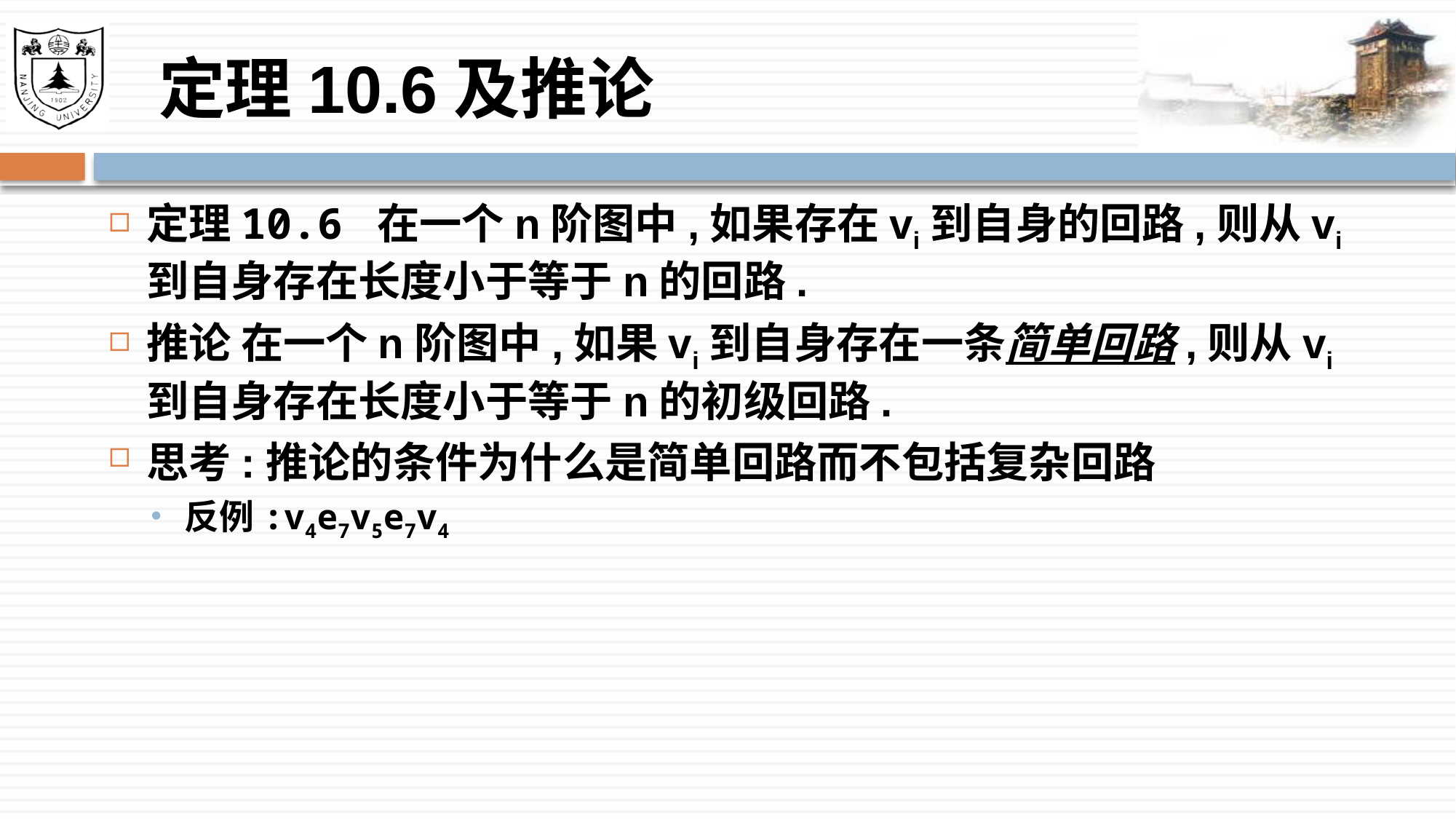

# 定理10.6及推论
定理10.6  在一个n阶图中,如果存在vi到自身的回路,则从vi到自身存在长度小于等于n的回路.
推论 在一个n阶图中,如果vi到自身存在一条简单回路,则从vi到自身存在长度小于等于n的初级回路.
思考:推论的条件为什么是简单回路而不包括复杂回路
反例:v4e7v5e7v4